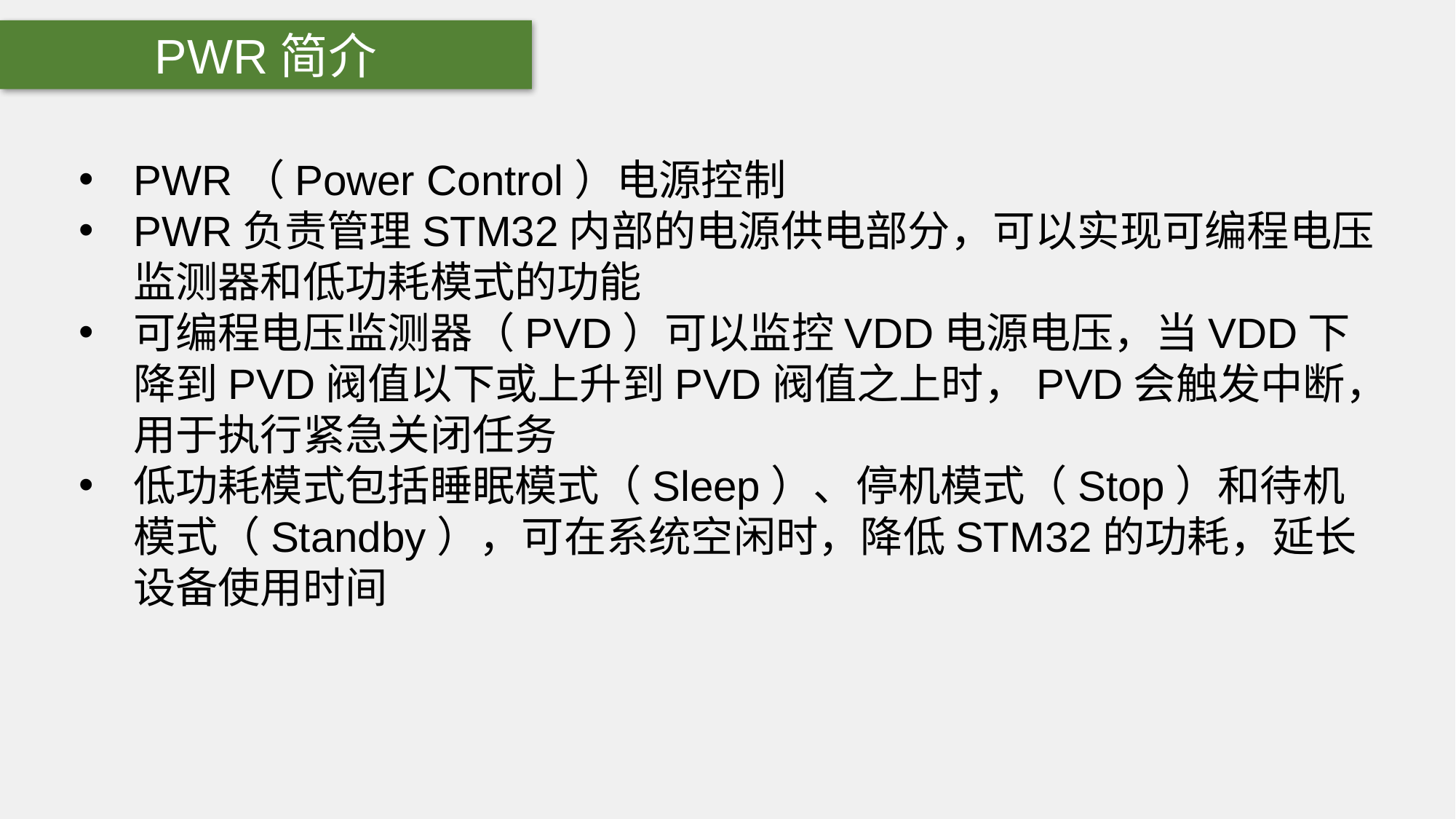

PWR简介
PWR（Power Control）电源控制
PWR负责管理STM32内部的电源供电部分，可以实现可编程电压监测器和低功耗模式的功能
可编程电压监测器（PVD）可以监控VDD电源电压，当VDD下降到PVD阀值以下或上升到PVD阀值之上时，PVD会触发中断，用于执行紧急关闭任务
低功耗模式包括睡眠模式（Sleep）、停机模式（Stop）和待机模式（Standby），可在系统空闲时，降低STM32的功耗，延长设备使用时间